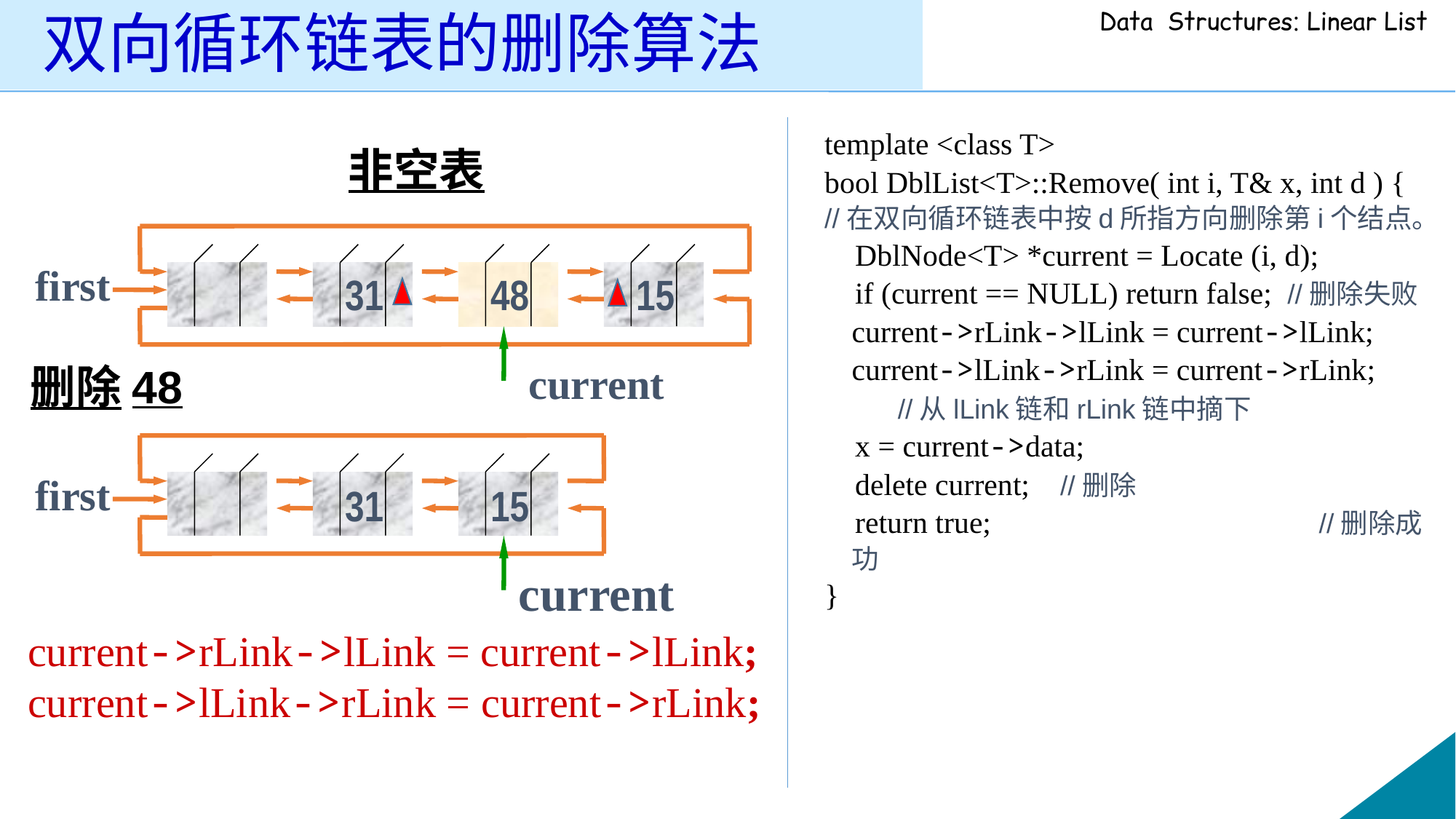

# 双向循环链表的删除算法
template <class T>
bool DblList<T>::Remove( int i, T& x, int d ) {
//在双向循环链表中按d所指方向删除第i个结点。
    DblNode<T> *current = Locate (i, d);
    if (current == NULL) return false;  //删除失败
	current->rLink->lLink = current->lLink;
	current->lLink->rLink = current->rLink;
 	      //从lLink链和rLink链中摘下
    x = current->data;
    delete current;    //删除
    return true; 			    //删除成功
}
非空表

first

31
48
15

删除48
current

first

31
15

current
current->rLink->lLink = current->lLink;        current->lLink->rLink = current->rLink;